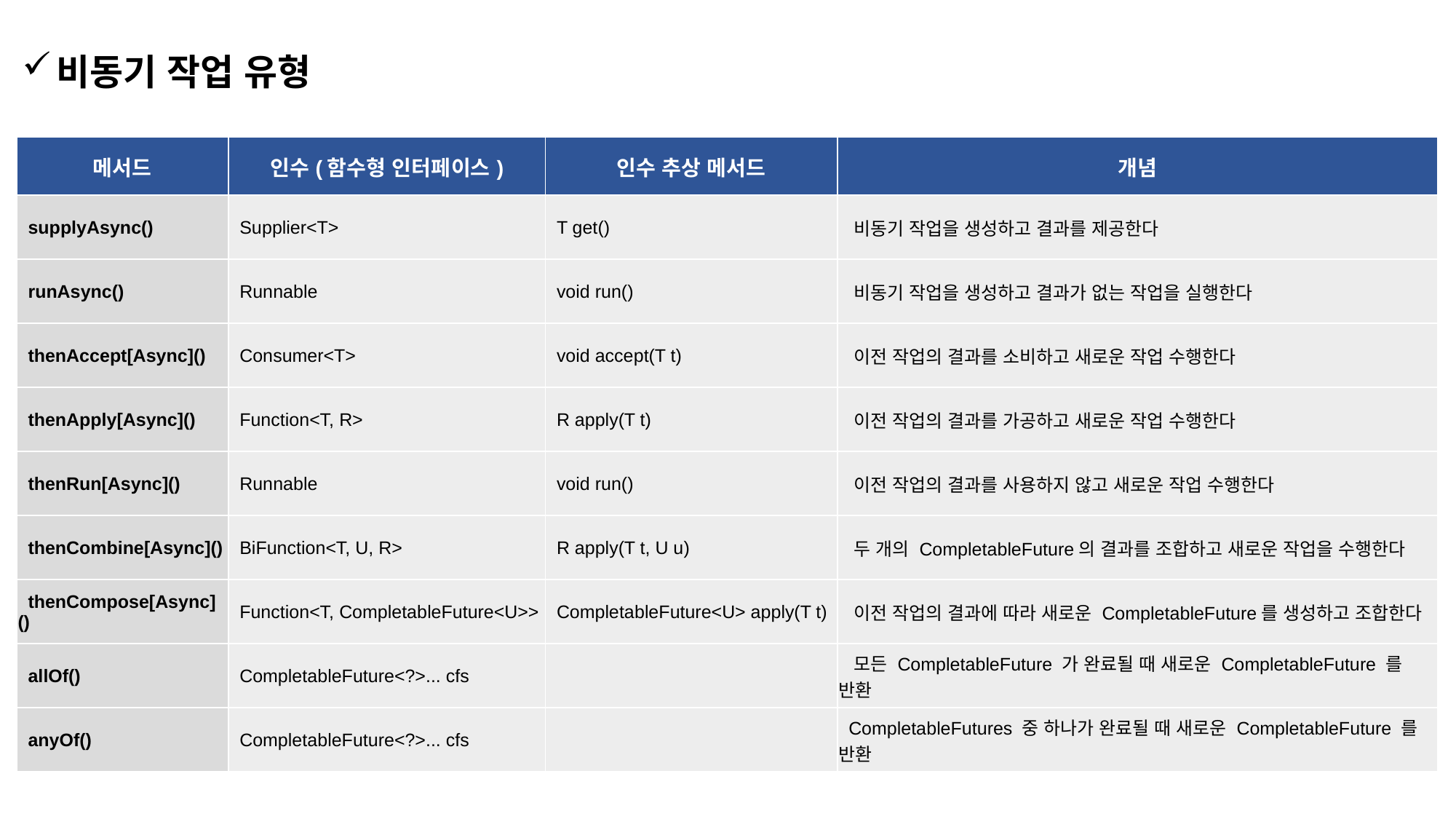

비동기 작업 유형
| 메서드 | 인수(함수형 인터페이스) | 인수 추상 메서드 | 개념 |
| --- | --- | --- | --- |
| supplyAsync() | Supplier<T> | T get() | 비동기 작업을 생성하고 결과를 제공한다 |
| runAsync() | Runnable | void run() | 비동기 작업을 생성하고 결과가 없는 작업을 실행한다 |
| thenAccept[Async]() | Consumer<T> | void accept(T t) | 이전 작업의 결과를 소비하고 새로운 작업 수행한다 |
| thenApply[Async]() | Function<T, R> | R apply(T t) | 이전 작업의 결과를 가공하고 새로운 작업 수행한다 |
| thenRun[Async]() | Runnable | void run() | 이전 작업의 결과를 사용하지 않고 새로운 작업 수행한다 |
| thenCombine[Async]() | BiFunction<T, U, R> | R apply(T t, U u) | 두 개의 CompletableFuture의 결과를 조합하고 새로운 작업을 수행한다 |
| thenCompose[Async]() | Function<T, CompletableFuture<U>> | CompletableFuture<U> apply(T t) | 이전 작업의 결과에 따라 새로운 CompletableFuture를 생성하고 조합한다 |
| allOf() | CompletableFuture<?>... cfs |  | 모든 CompletableFuture 가 완료될 때 새로운 CompletableFuture 를 반환 |
| anyOf() | CompletableFuture<?>... cfs |  | CompletableFutures 중 하나가 완료될 때 새로운 CompletableFuture 를 반환 |